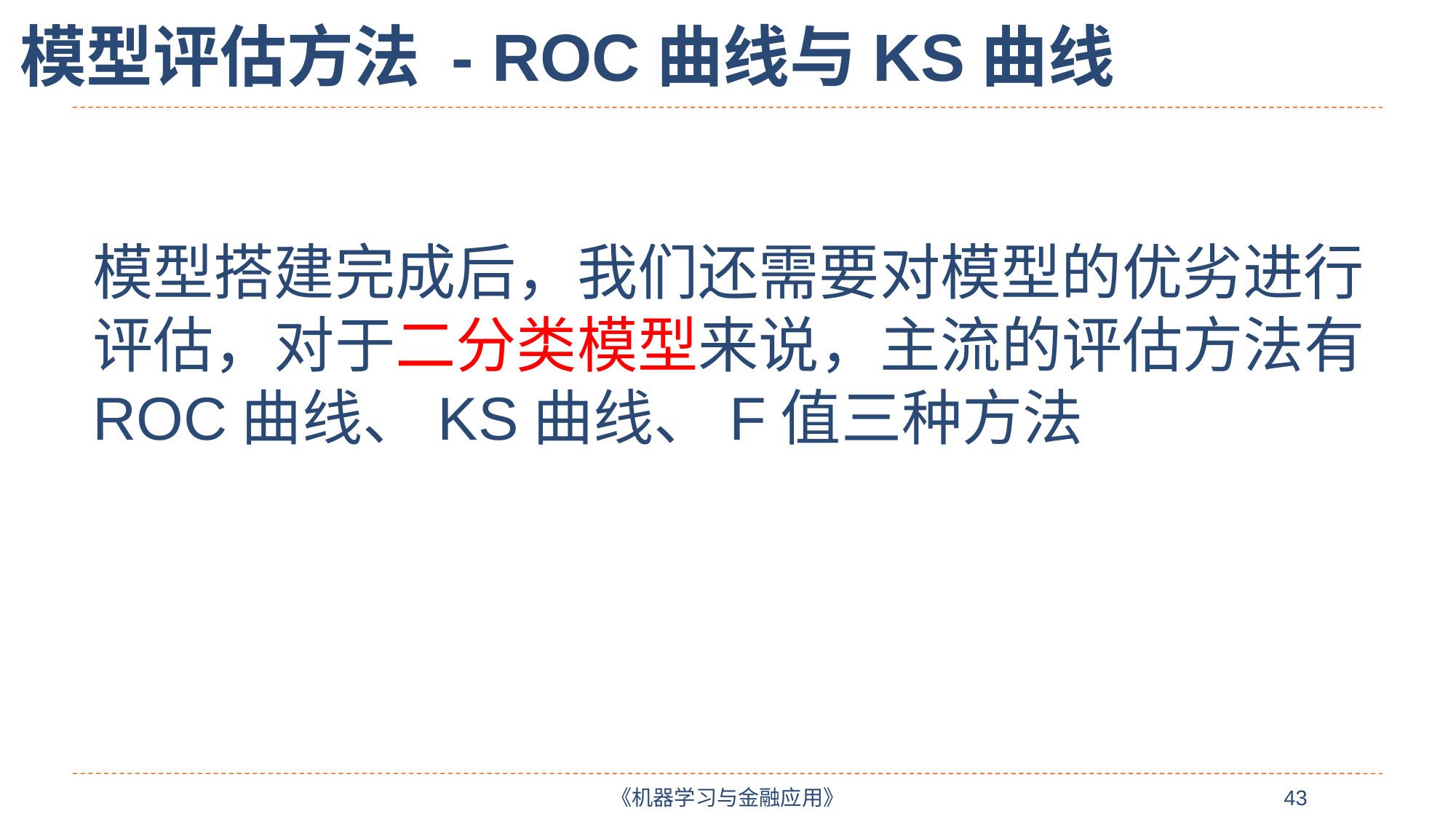

模型评估方法 - ROC曲线与KS曲线
模型搭建完成后，我们还需要对模型的优劣进行评估，对于二分类模型来说，主流的评估方法有ROC曲线、KS曲线、F值三种方法